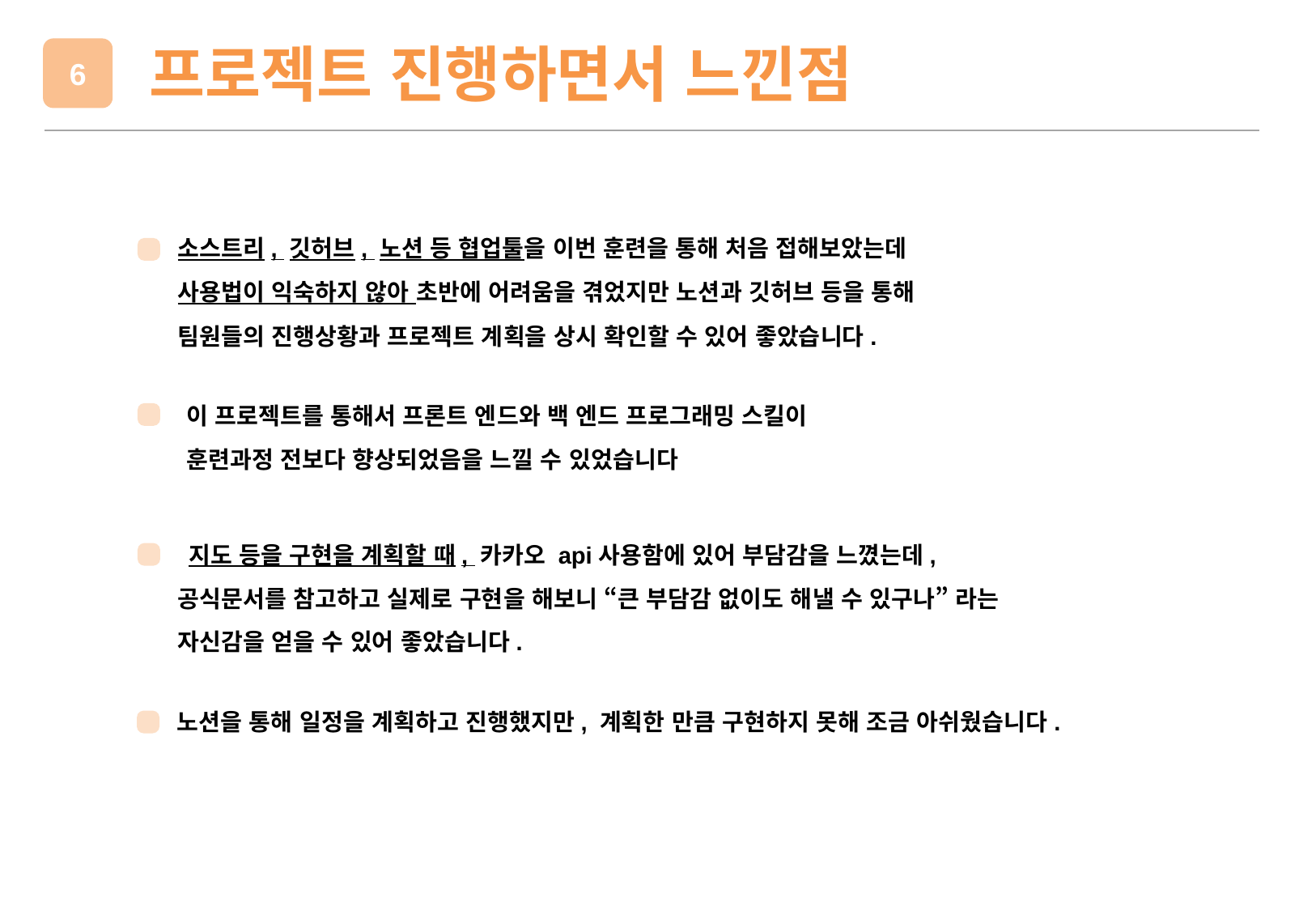

프로젝트 진행하면서 느낀점
6
소스트리, 깃허브, 노션 등 협업툴을 이번 훈련을 통해 처음 접해보았는데
사용법이 익숙하지 않아 초반에 어려움을 겪었지만 노션과 깃허브 등을 통해
팀원들의 진행상황과 프로젝트 계획을 상시 확인할 수 있어 좋았습니다.

이 프로젝트를 통해서 프론트 엔드와 백 엔드 프로그래밍 스킬이
훈련과정 전보다 향상되었음을 느낄 수 있었습니다

 지도 등을 구현을 계획할 때, 카카오 api사용함에 있어 부담감을 느꼈는데,
공식문서를 참고하고 실제로 구현을 해보니 “큰 부담감 없이도 해낼 수 있구나” 라는
자신감을 얻을 수 있어 좋았습니다.

노션을 통해 일정을 계획하고 진행했지만, 계획한 만큼 구현하지 못해 조금 아쉬웠습니다.